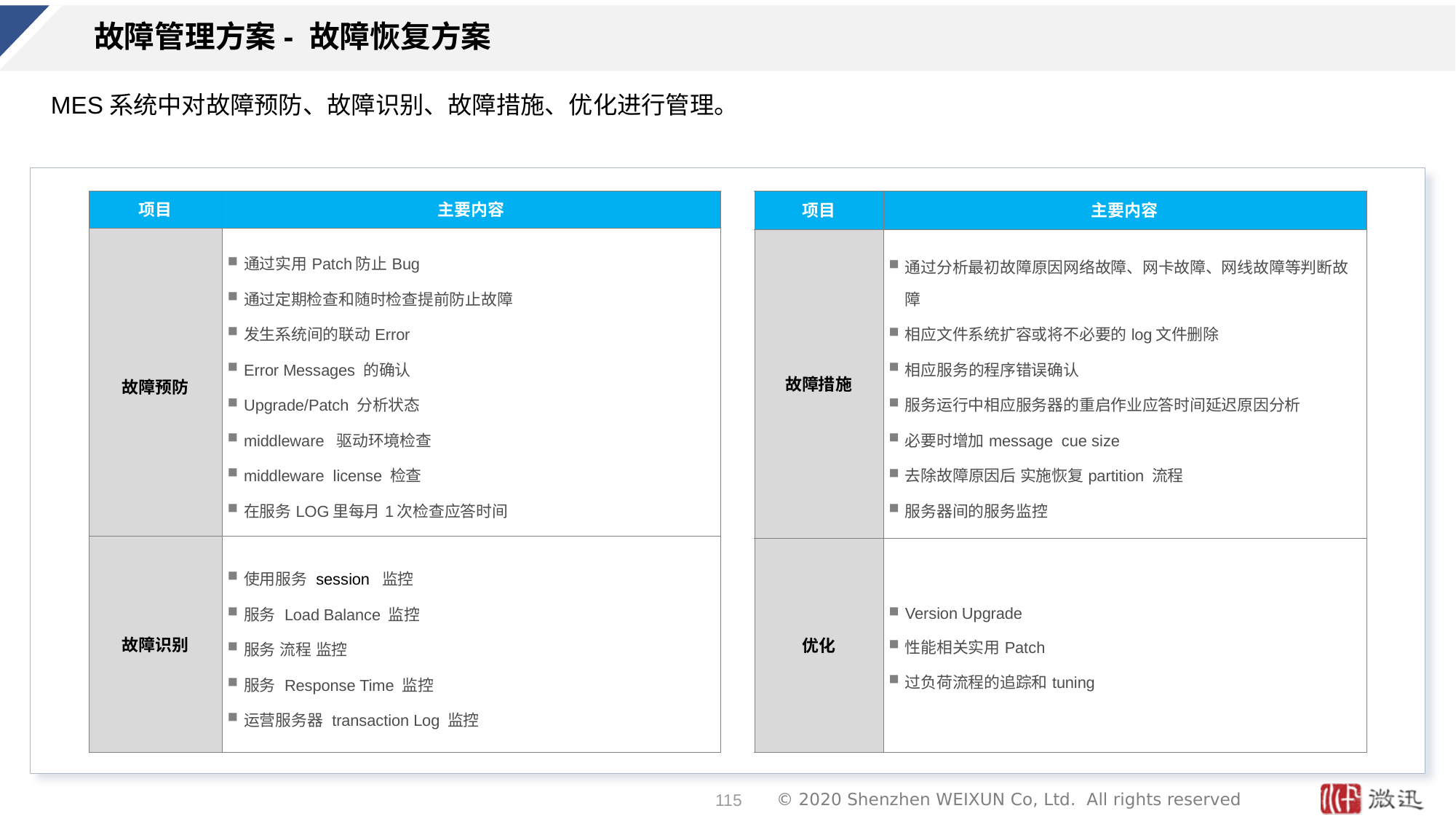

# 故障管理方案- 故障恢复方案
MES系统中对故障预防、故障识别、故障措施、优化进行管理。

| 项目 | 主要内容 |
| --- | --- |
| 故障预防 | 通过实用Patch防止Bug 通过定期检查和随时检查提前防止故障 发生系统间的联动Error Error Messages 的确认 Upgrade/Patch 分析状态 middleware 驱动环境检查 middleware license 检查 在服务LOG里每月1次检查应答时间 |
| 故障识别 | 使用服务 session 监控 服务 Load Balance 监控 服务 流程 监控 服务 Response Time 监控 运营服务器 transaction Log 监控 |
| 项目 | 主要内容 |
| --- | --- |
| 故障措施 | 通过分析最初故障原因网络故障、网卡故障、网线故障等判断故障 相应文件系统扩容或将不必要的log文件删除 相应服务的程序错误确认 服务运行中相应服务器的重启作业应答时间延迟原因分析 必要时增加message cue size 去除故障原因后 实施恢复partition 流程 服务器间的服务监控 |
| 优化 | Version Upgrade 性能相关实用Patch 过负荷流程的追踪和tuning |
115